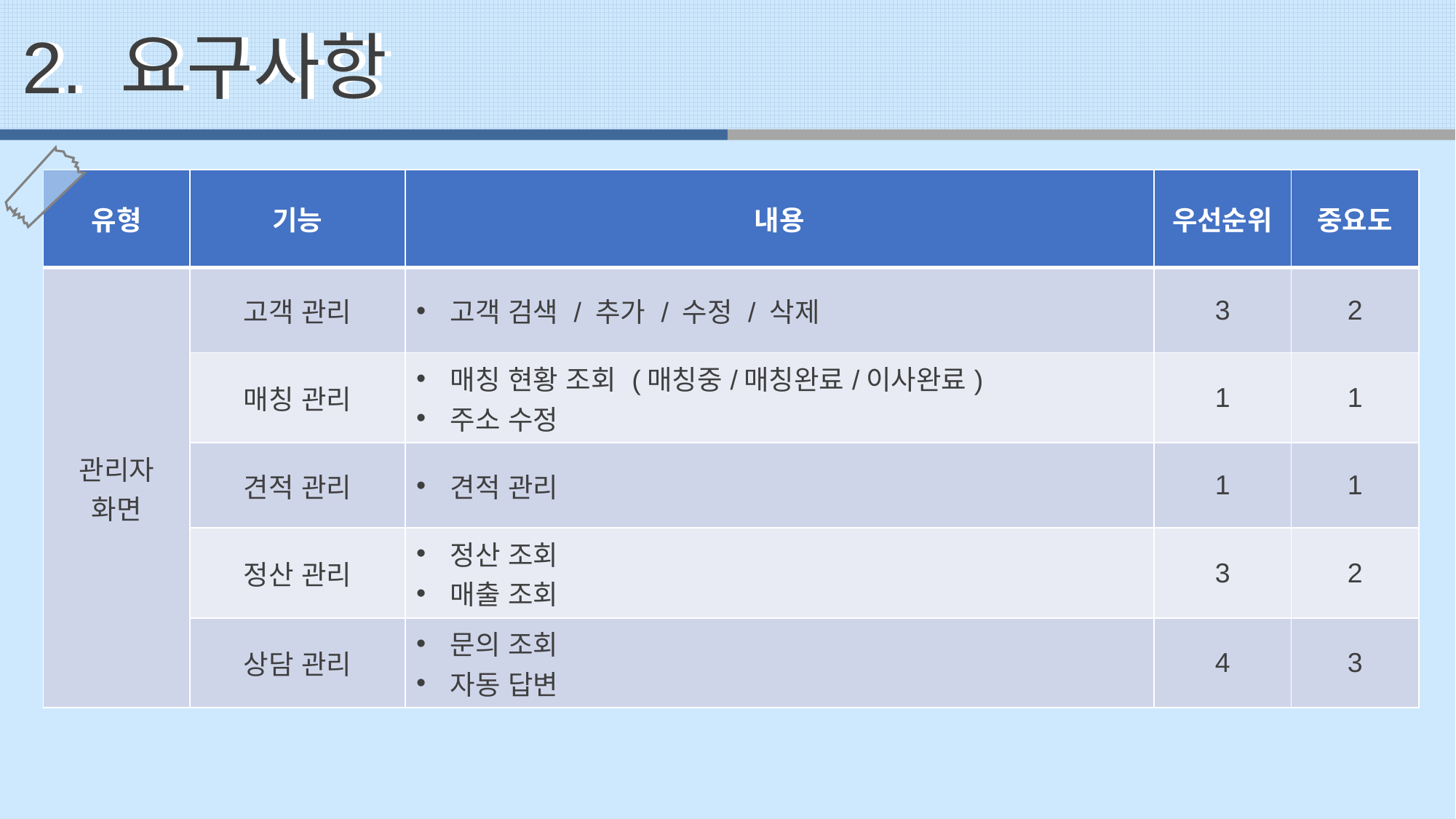

2. 요구사항
2. 요구사항

| 유형 | 기능 | 내용 | 우선순위 | 중요도 |
| --- | --- | --- | --- | --- |
| 관리자 화면 | 고객 관리 | 고객 검색 / 추가 / 수정 / 삭제 | 3 | 2 |
|  | 매칭 관리 | 매칭 현황 조회 (매칭중/매칭완료/이사완료) 주소 수정 | 1 | 1 |
|  | 견적 관리 | 견적 관리 | 1 | 1 |
|  | 정산 관리 | 정산 조회 매출 조회 | 3 | 2 |
|  | 상담 관리 | 문의 조회 자동 답변 | 4 | 3 |